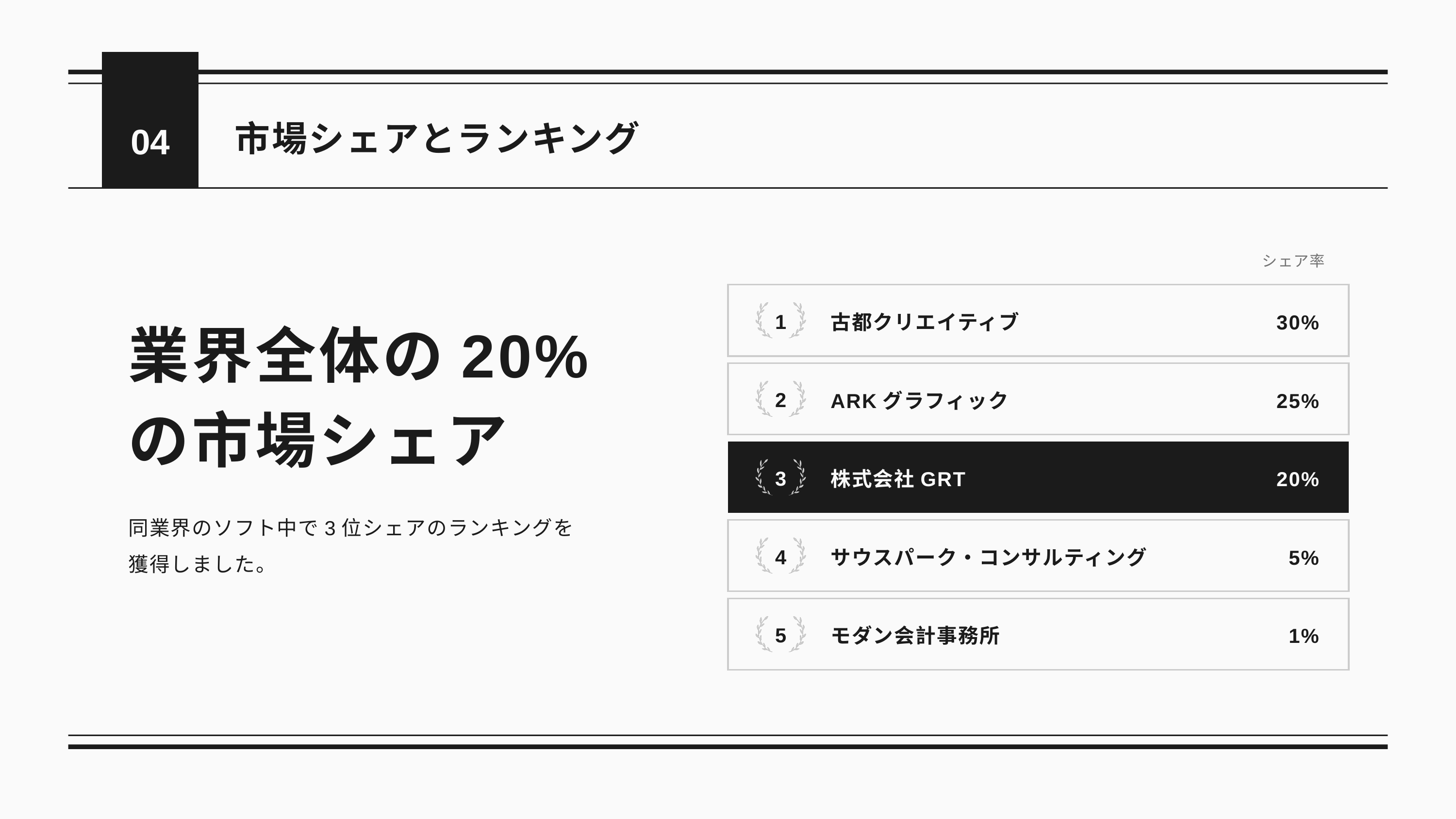

04
市場シェアとランキング

シェア率

1
業界全体の20%の市場シェア
古都クリエイティブ
30%

2
ARKグラフィック
25%

3
株式会社GRT
20%
同業界のソフト中で3位シェアのランキングを獲得しました。

4
サウスパーク・コンサルティング
5%

5
モダン会計事務所
1%